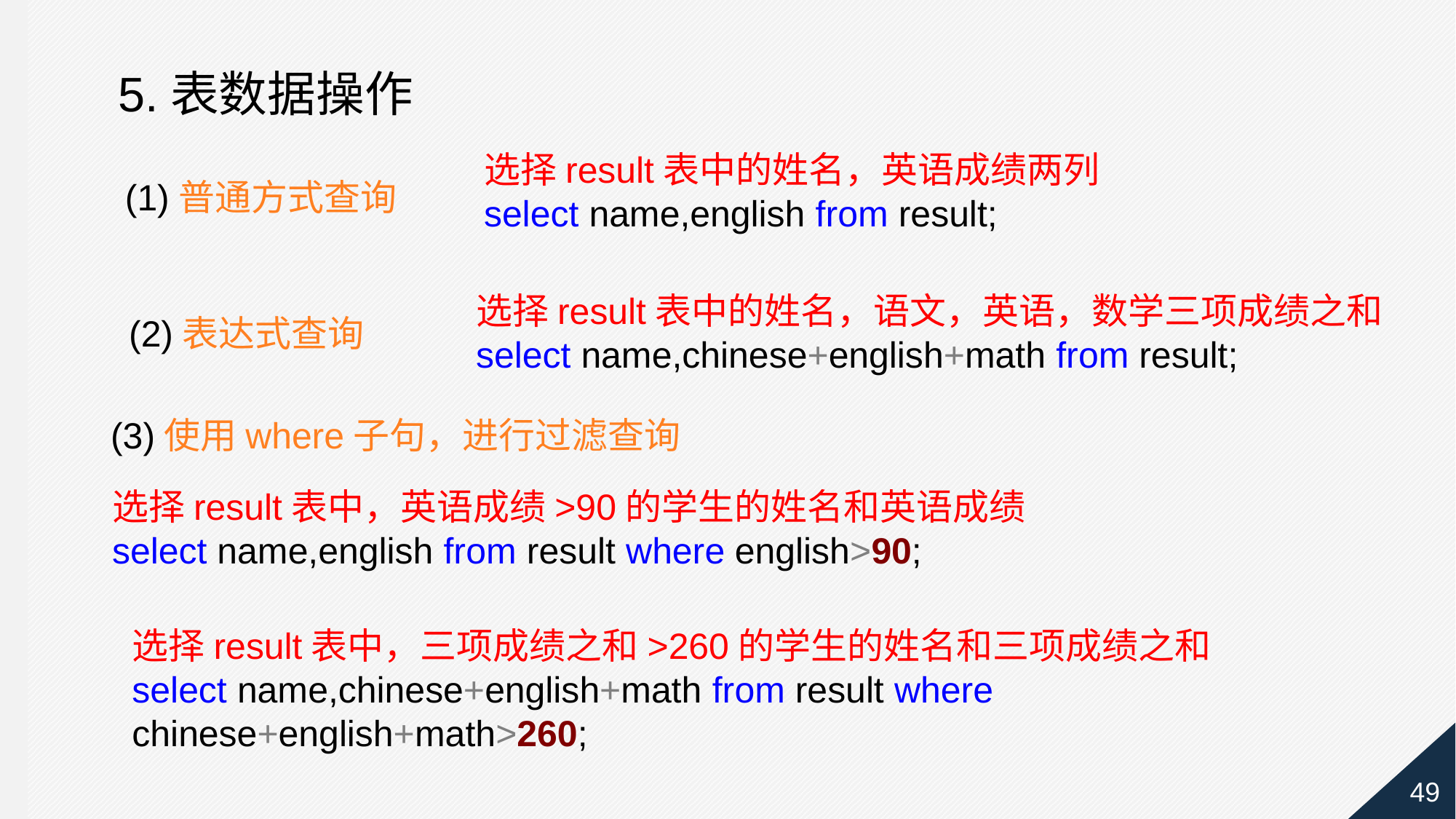

5.表数据操作
选择result表中的姓名，英语成绩两列
select name,english from result;

(1)普通方式查询
选择result表中的姓名，语文，英语，数学三项成绩之和
select name,chinese+english+math from result;
(2)表达式查询

(3)使用where子句，进行过滤查询
选择result表中，英语成绩>90的学生的姓名和英语成绩
select name,english from result where english>90;
选择result表中，三项成绩之和>260的学生的姓名和三项成绩之和
select name,chinese+english+math from result where chinese+english+math>260;

49